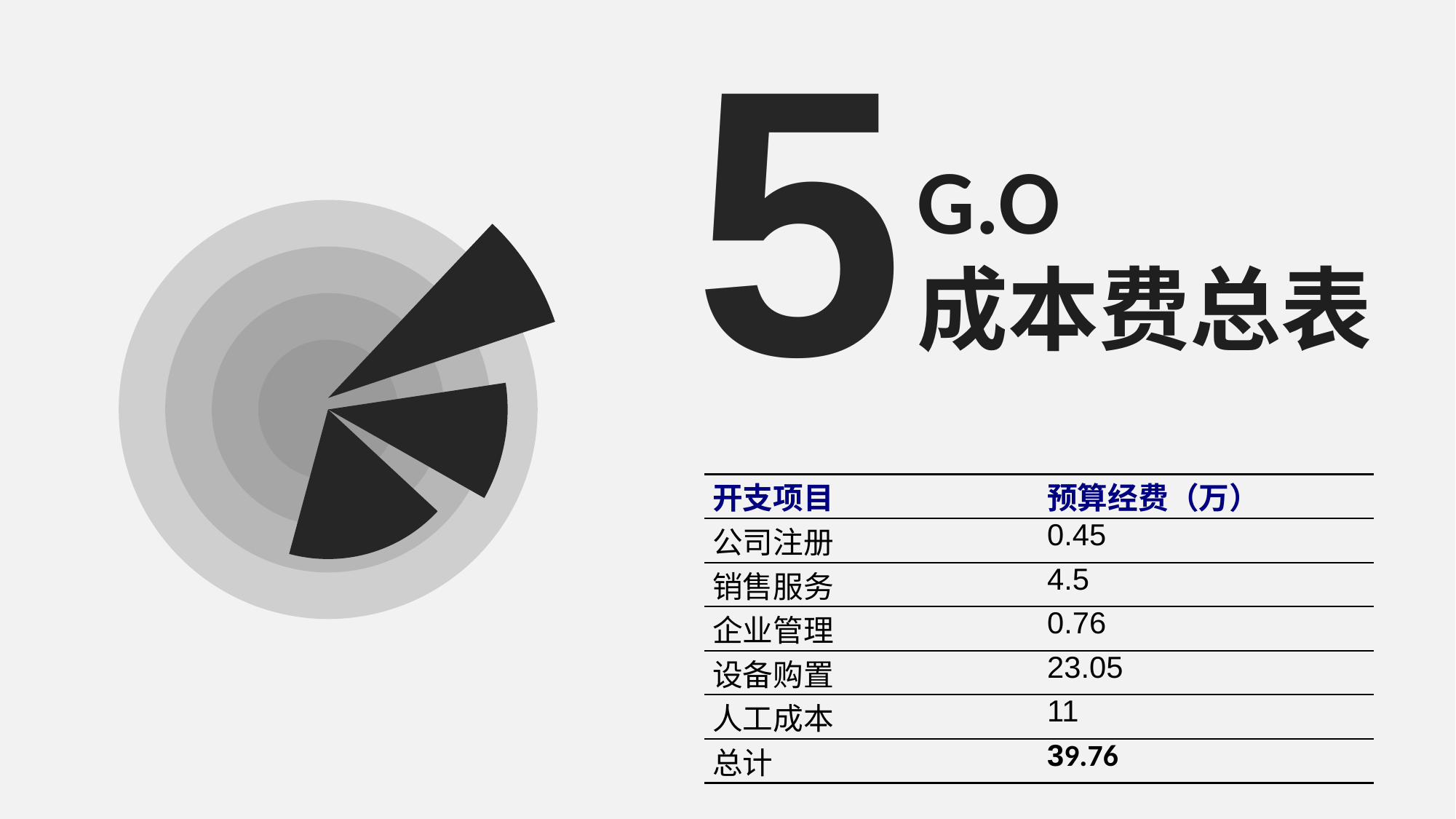

5
G.O
成本费总表

| 开支项目 | 预算经费（万） |
| --- | --- |
| 公司注册 | 0.45 |
| 销售服务 | 4.5 |
| 企业管理 | 0.76 |
| 设备购置 | 23.05 |
| 人工成本 | 11 |
| 总计 | 39.76 |